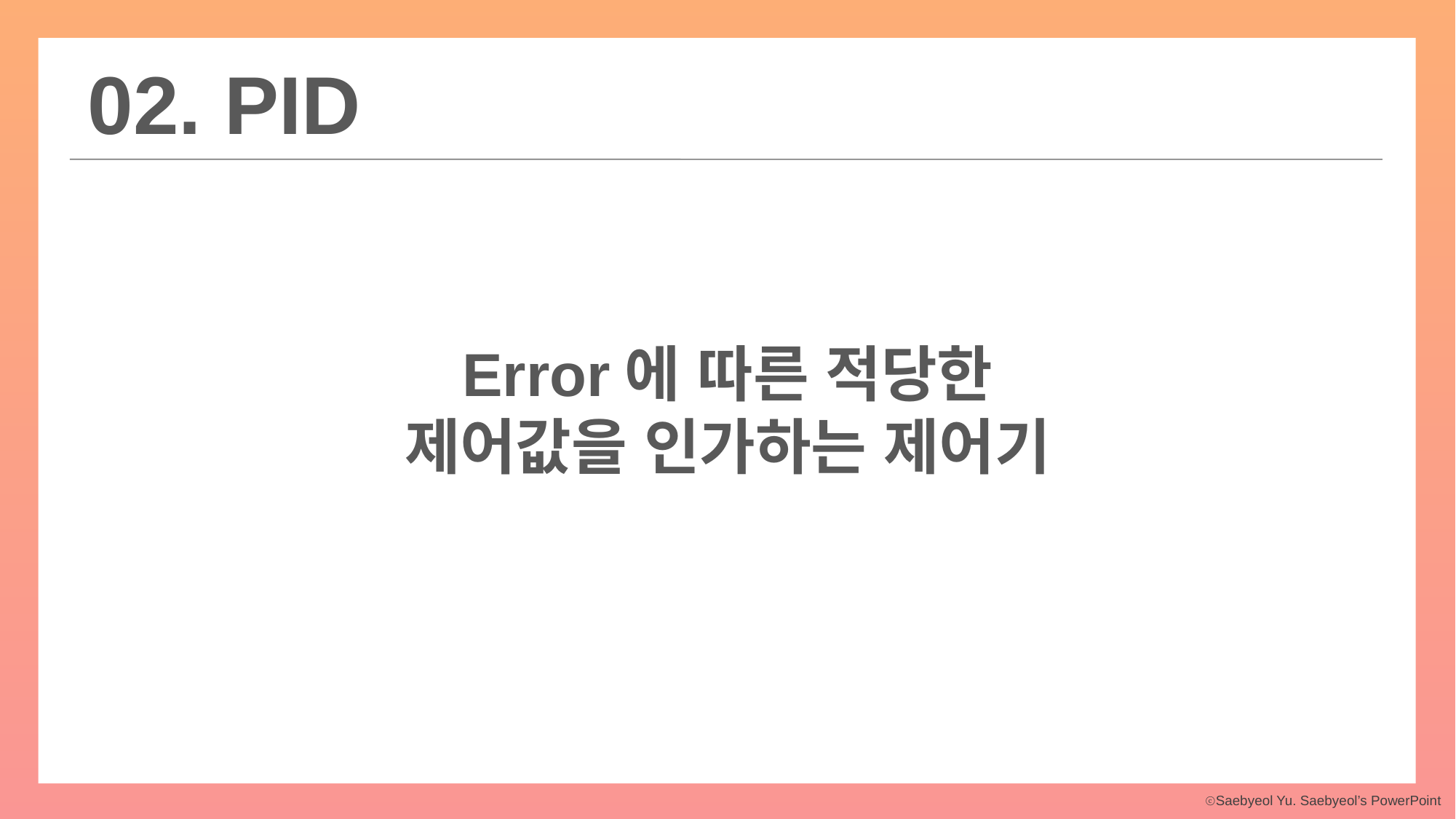

02. PID
Error에 따른 적당한
제어값을 인가하는 제어기